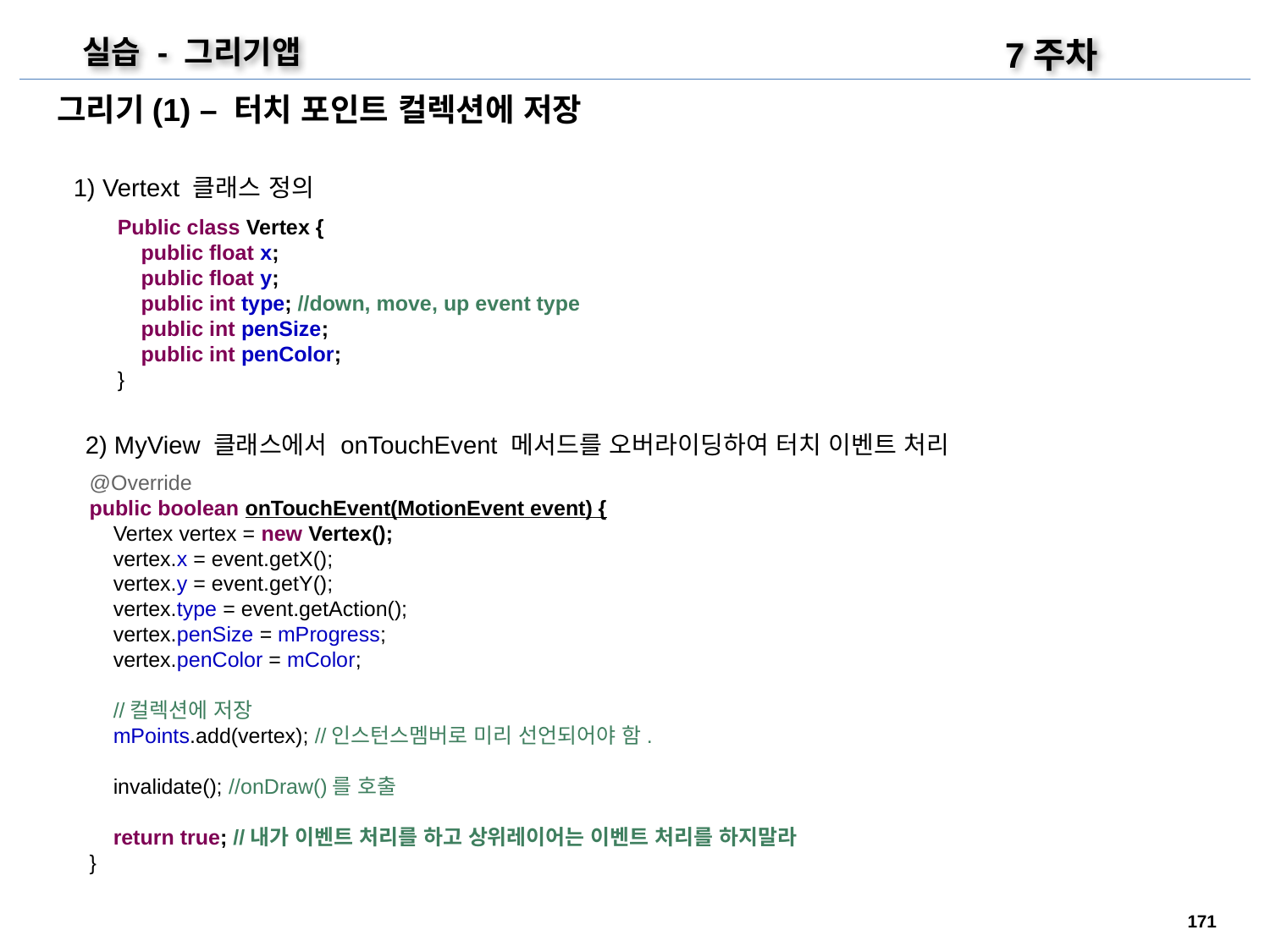

7주차
실습 - 그리기앱
그리기(1) – 터치 포인트 컬렉션에 저장
1) Vertext 클래스 정의
Public class Vertex {
    public float x;
    public float y;
    public int type; //down, move, up event type
    public int penSize;
    public int penColor;
}
2) MyView 클래스에서 onTouchEvent 메서드를 오버라이딩하여 터치 이벤트 처리
@Override
public boolean onTouchEvent(MotionEvent event) {
    Vertex vertex = new Vertex();
    vertex.x = event.getX();
    vertex.y = event.getY();
    vertex.type = event.getAction();
    vertex.penSize = mProgress;
    vertex.penColor = mColor;

    //컬렉션에 저장
    mPoints.add(vertex); //인스턴스멤버로 미리 선언되어야 함.

    invalidate(); //onDraw()를 호출

    return true; //내가 이벤트 처리를 하고 상위레이어는 이벤트 처리를 하지말라
}